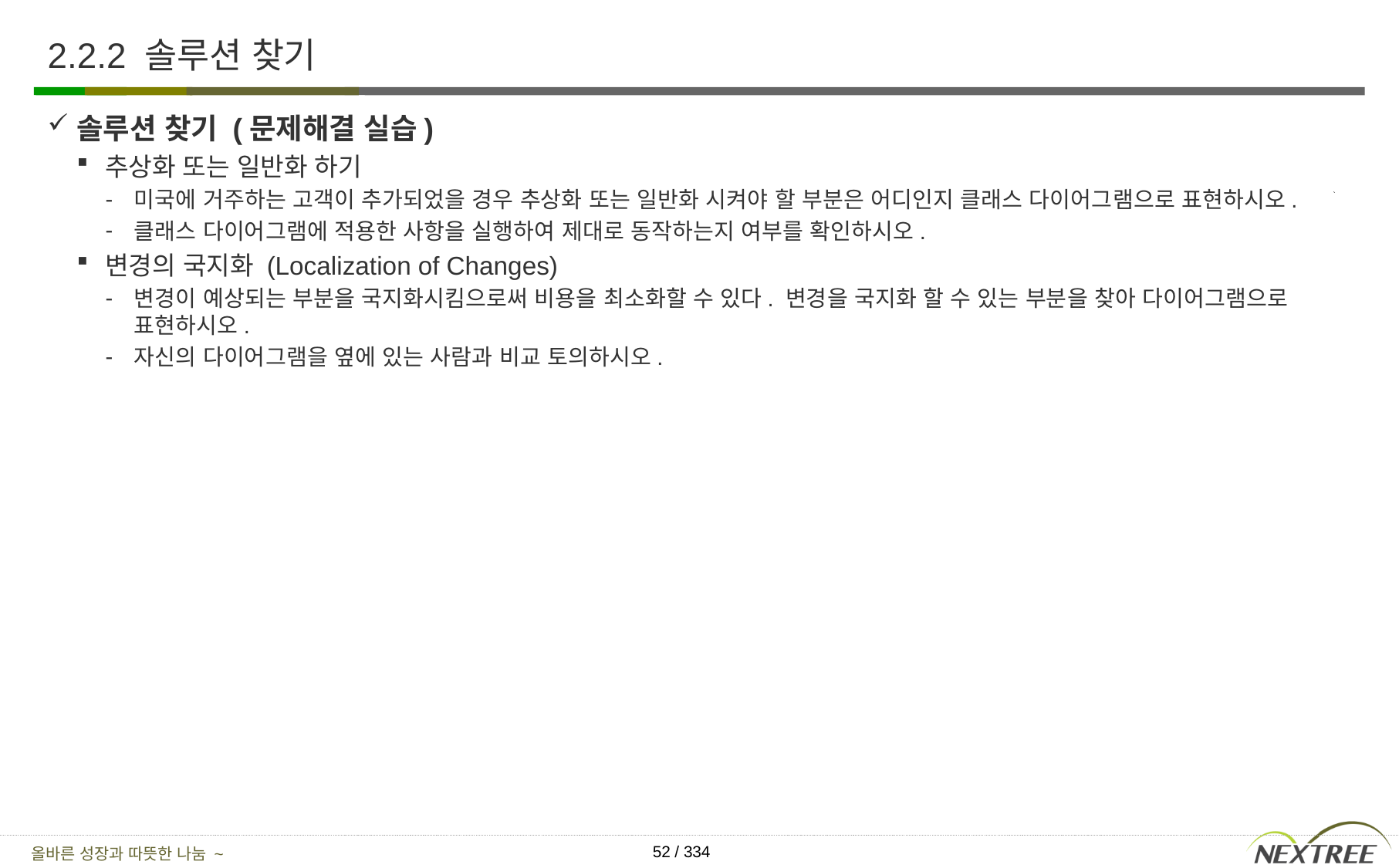

# 2.2.2 솔루션 찾기
솔루션 찾기 (문제해결 실습)
추상화 또는 일반화 하기
미국에 거주하는 고객이 추가되었을 경우 추상화 또는 일반화 시켜야 할 부분은 어디인지 클래스 다이어그램으로 표현하시오.
클래스 다이어그램에 적용한 사항을 실행하여 제대로 동작하는지 여부를 확인하시오.
변경의 국지화 (Localization of Changes)
변경이 예상되는 부분을 국지화시킴으로써 비용을 최소화할 수 있다. 변경을 국지화 할 수 있는 부분을 찾아 다이어그램으로 표현하시오.
자신의 다이어그램을 옆에 있는 사람과 비교 토의하시오.